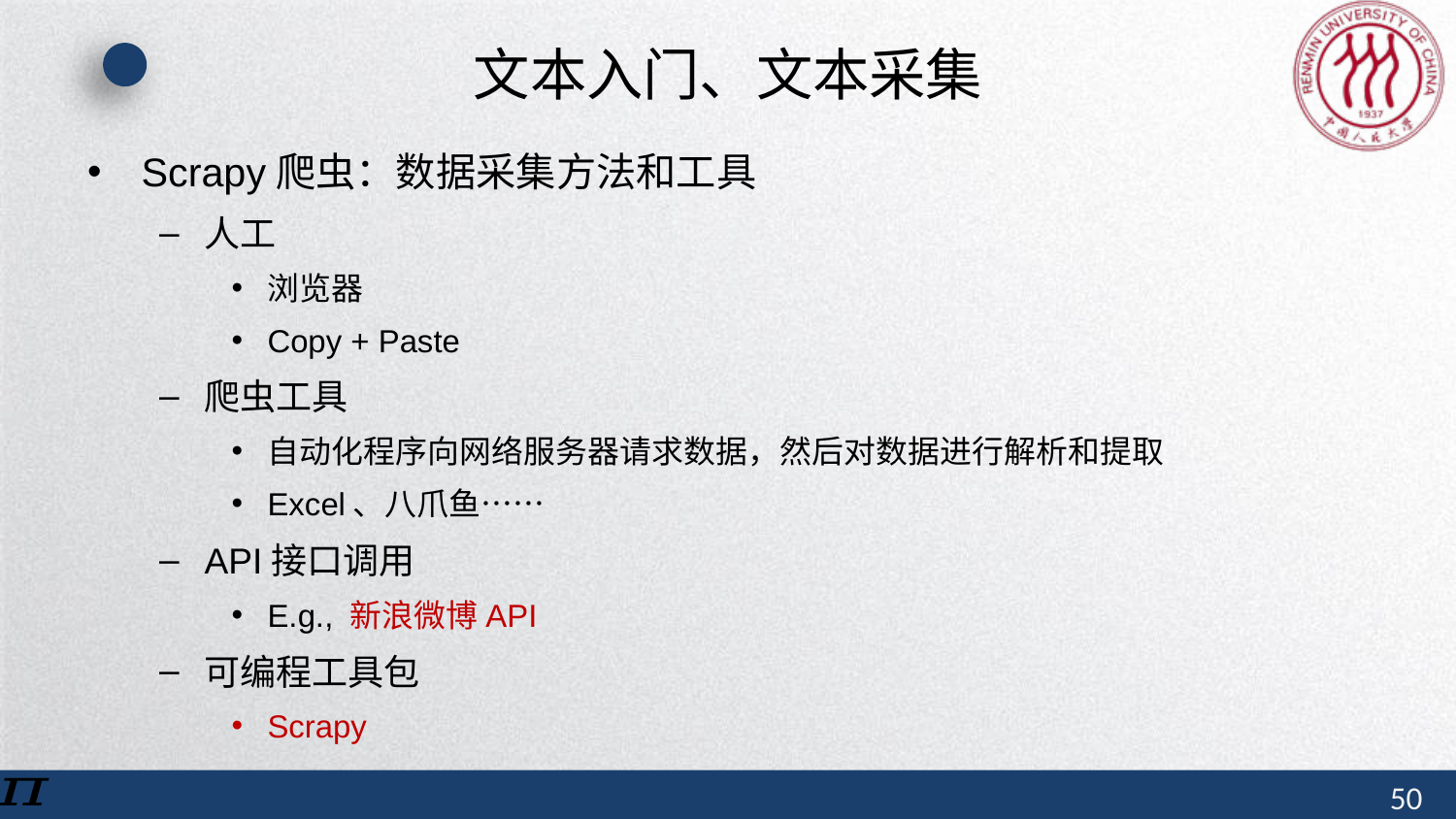

# 文本入门、文本采集
Scrapy爬虫：数据采集方法和工具
人工
浏览器
Copy + Paste
爬虫工具
自动化程序向网络服务器请求数据，然后对数据进行解析和提取
Excel、八爪鱼……
API接口调用
E.g., 新浪微博API
可编程工具包
Scrapy